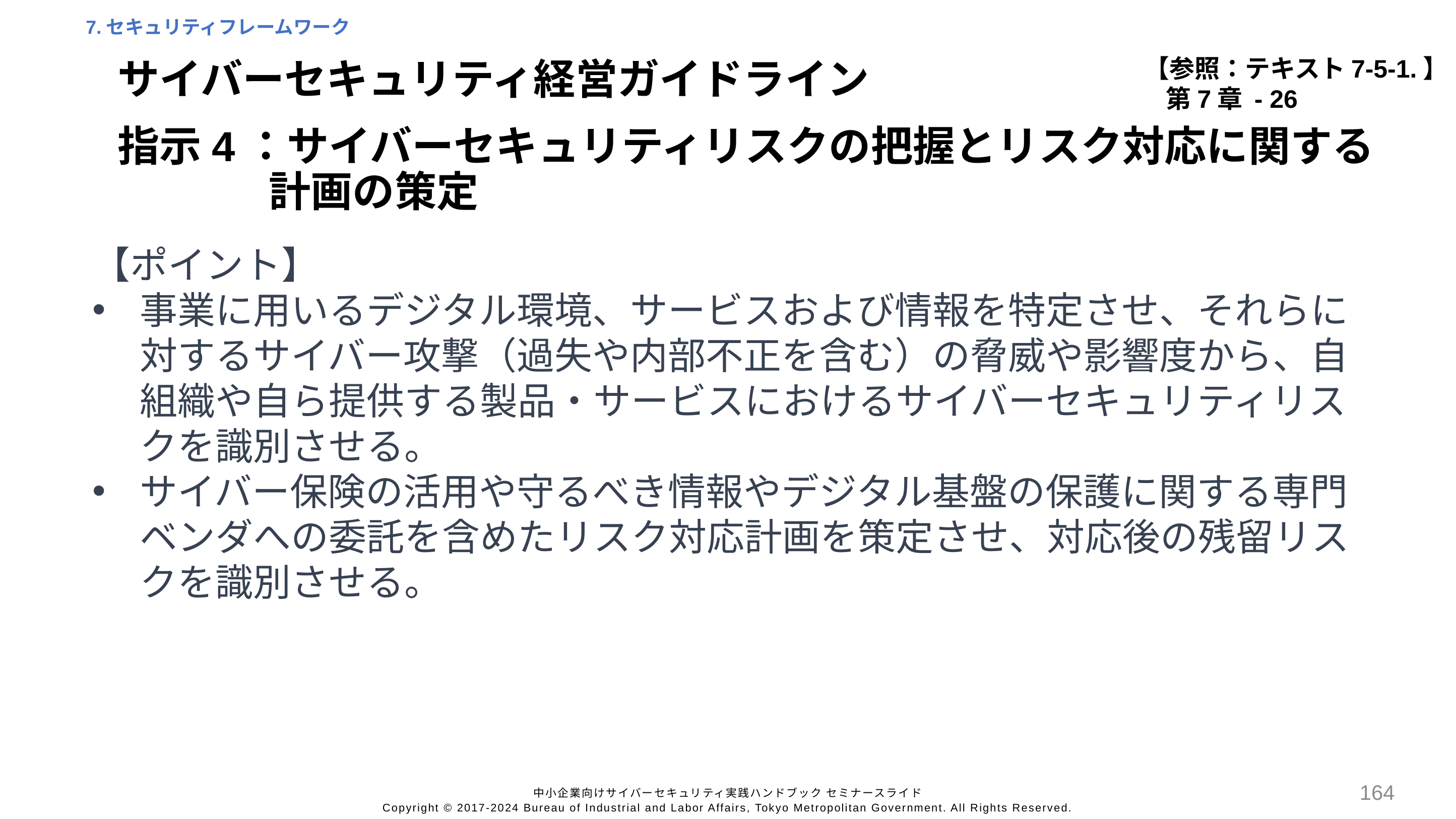

7.セキュリティフレームワーク
【参照：テキスト7-5-1.】
第7章 - 26
サイバーセキュリティ経営ガイドライン
指示4：サイバーセキュリティリスクの把握とリスク対応に関する		計画の策定
【ポイント】
事業に用いるデジタル環境、サービスおよび情報を特定させ、それらに対するサイバー攻撃（過失や内部不正を含む）の脅威や影響度から、自組織や自ら提供する製品・サービスにおけるサイバーセキュリティリスクを識別させる。
サイバー保険の活用や守るべき情報やデジタル基盤の保護に関する専門ベンダへの委託を含めたリスク対応計画を策定させ、対応後の残留リスクを識別させる。

164